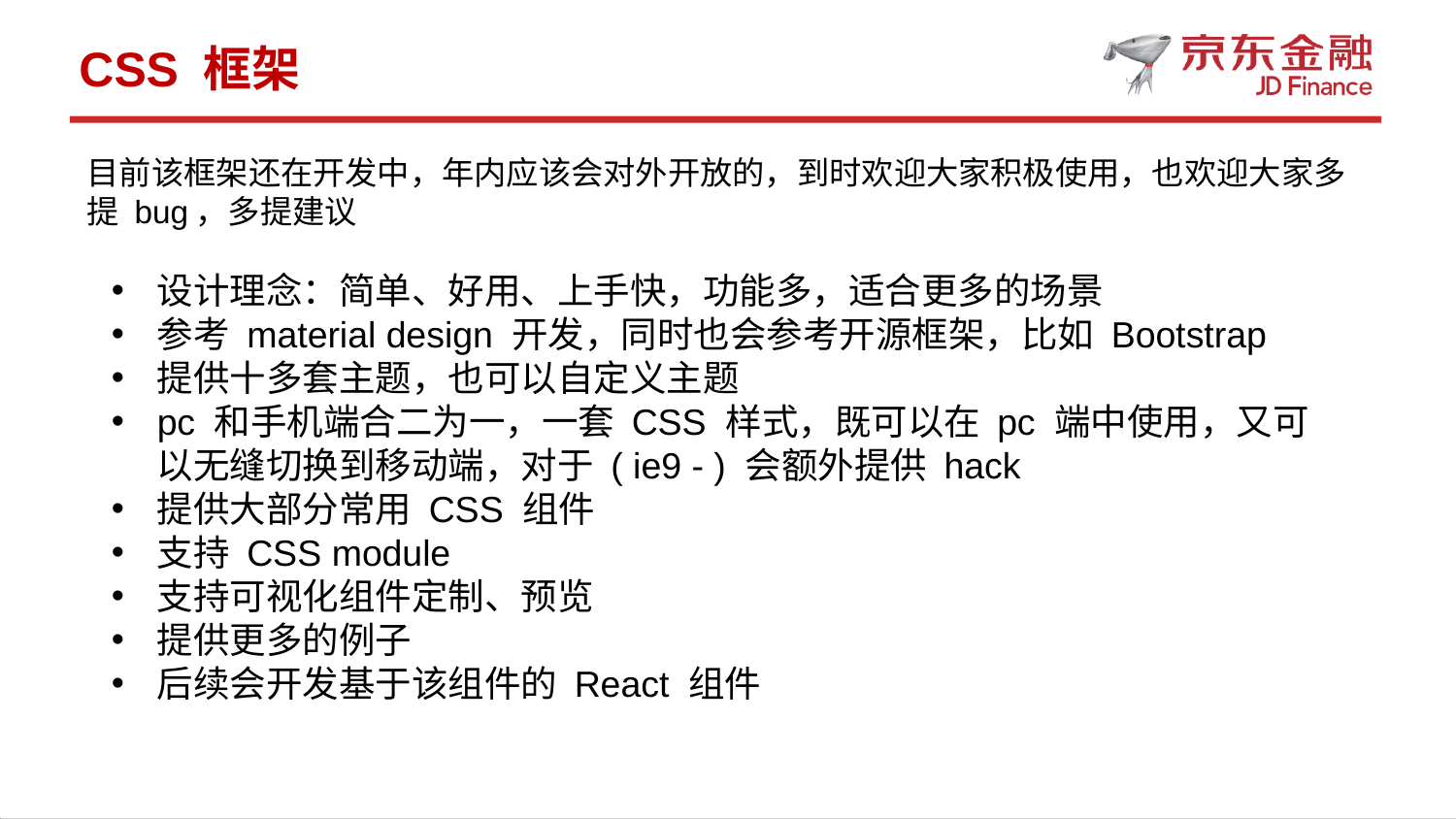

CSS 框架
目前该框架还在开发中，年内应该会对外开放的，到时欢迎大家积极使用，也欢迎大家多提 bug，多提建议

设计理念：简单、好用、上手快，功能多，适合更多的场景
参考 material design 开发，同时也会参考开源框架，比如 Bootstrap
提供十多套主题，也可以自定义主题
pc 和手机端合二为一，一套 CSS 样式，既可以在 pc 端中使用，又可以无缝切换到移动端，对于 ( ie9 - ) 会额外提供 hack
提供大部分常用 CSS 组件
支持 CSS module
支持可视化组件定制、预览
提供更多的例子
后续会开发基于该组件的 React 组件